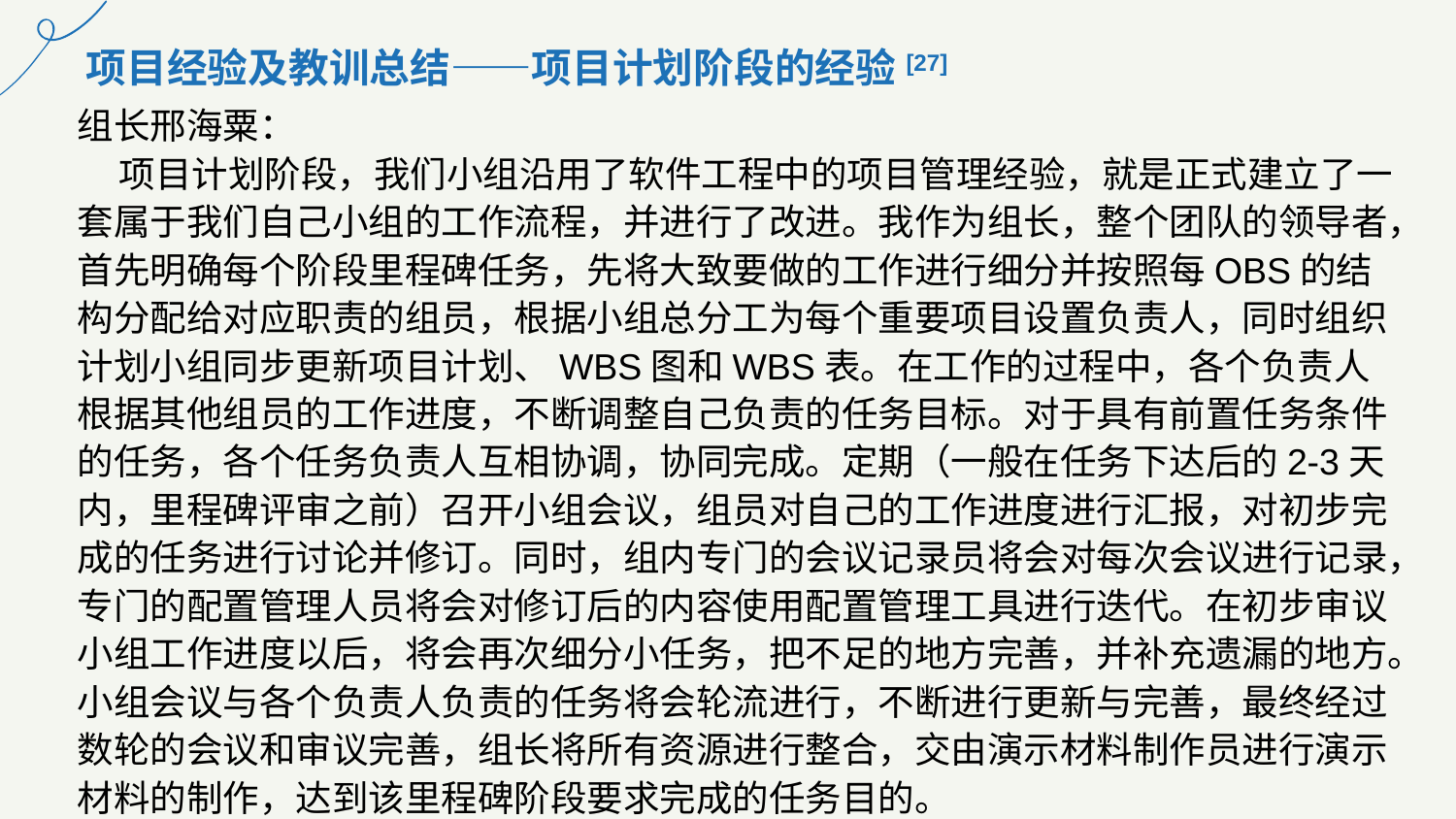

项目经验及教训总结——项目计划阶段的经验[27]
组长邢海粟：
    项目计划阶段，我们小组沿用了软件工程中的项目管理经验，就是正式建立了一套属于我们自己小组的工作流程，并进行了改进。我作为组长，整个团队的领导者，首先明确每个阶段里程碑任务，先将大致要做的工作进行细分并按照每OBS的结构分配给对应职责的组员，根据小组总分工为每个重要项目设置负责人，同时组织计划小组同步更新项目计划、WBS图和WBS表。在工作的过程中，各个负责人根据其他组员的工作进度，不断调整自己负责的任务目标。对于具有前置任务条件的任务，各个任务负责人互相协调，协同完成。定期（一般在任务下达后的2-3天内，里程碑评审之前）召开小组会议，组员对自己的工作进度进行汇报，对初步完成的任务进行讨论并修订。同时，组内专门的会议记录员将会对每次会议进行记录，专门的配置管理人员将会对修订后的内容使用配置管理工具进行迭代。在初步审议小组工作进度以后，将会再次细分小任务，把不足的地方完善，并补充遗漏的地方。小组会议与各个负责人负责的任务将会轮流进行，不断进行更新与完善，最终经过数轮的会议和审议完善，组长将所有资源进行整合，交由演示材料制作员进行演示材料的制作，达到该里程碑阶段要求完成的任务目的。